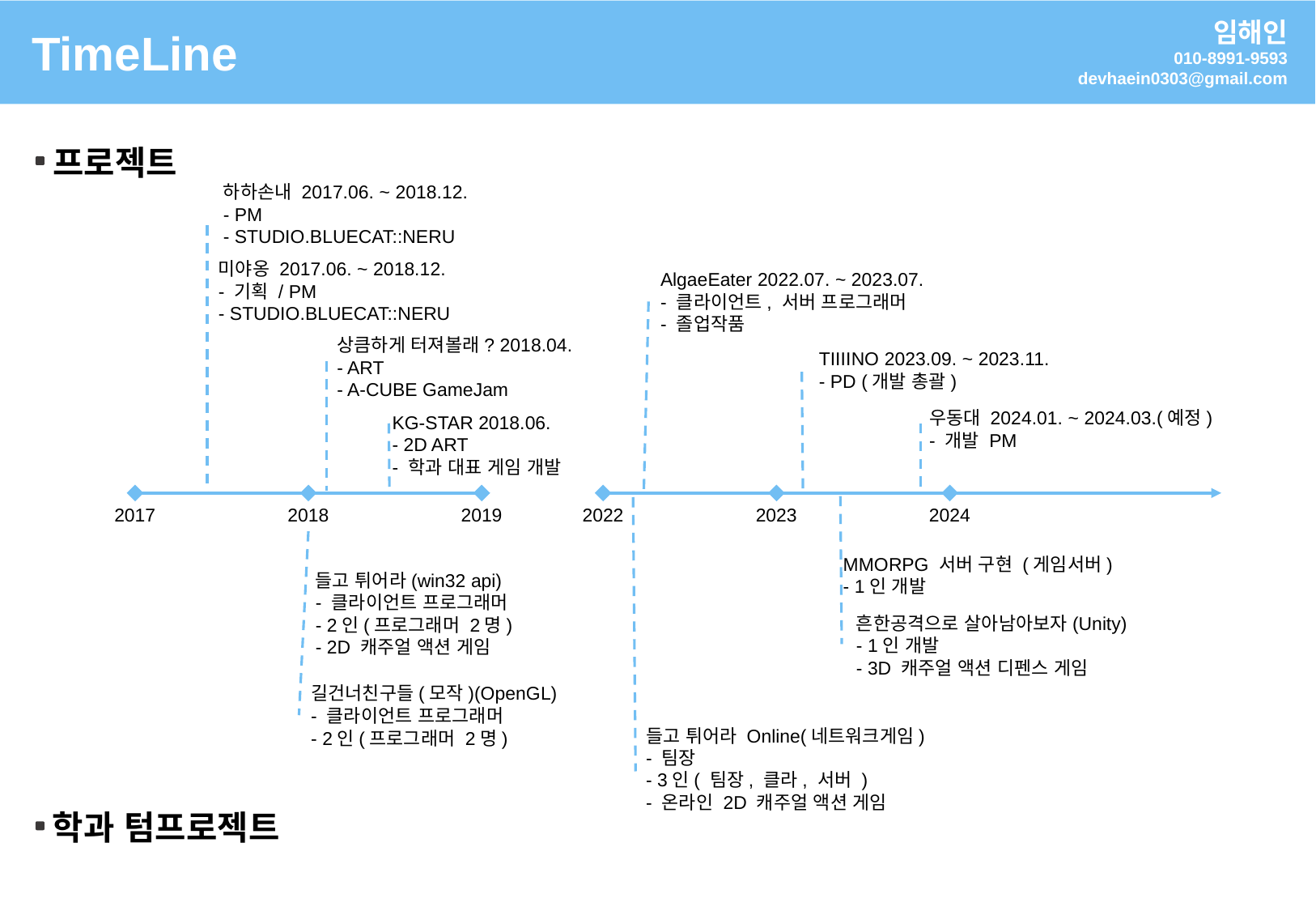

임해인
010-8991-9593
devhaein0303@gmail.com
TimeLine
프로젝트

하하손내 2017.06. ~ 2018.12.
- PM
- STUDIO.BLUECAT::NERU
미야옹 2017.06. ~ 2018.12.
- 기획 / PM
- STUDIO.BLUECAT::NERU
AlgaeEater 2022.07. ~ 2023.07.
- 클라이언트, 서버 프로그래머
- 졸업작품
상큼하게 터져볼래? 2018.04.
- ART
- A-CUBE GameJam
TIIIINO 2023.09. ~ 2023.11.
- PD (개발 총괄)
우동대 2024.01. ~ 2024.03.(예정)
- 개발 PM
KG-STAR 2018.06.
- 2D ART
- 학과 대표 게임 개발

2017

2018

2019

2022

2023

2024
MMORPG 서버 구현 (게임서버)
- 1인 개발
들고 튀어라(win32 api)
- 클라이언트 프로그래머
- 2인(프로그래머 2명)
- 2D 캐주얼 액션 게임
흔한공격으로 살아남아보자(Unity)
- 1인 개발
- 3D 캐주얼 액션 디펜스 게임
길건너친구들(모작)(OpenGL)
- 클라이언트 프로그래머
- 2인(프로그래머 2명)
들고 튀어라 Online(네트워크게임)
- 팀장
- 3인( 팀장, 클라, 서버 )
- 온라인 2D 캐주얼 액션 게임
학과 텀프로젝트